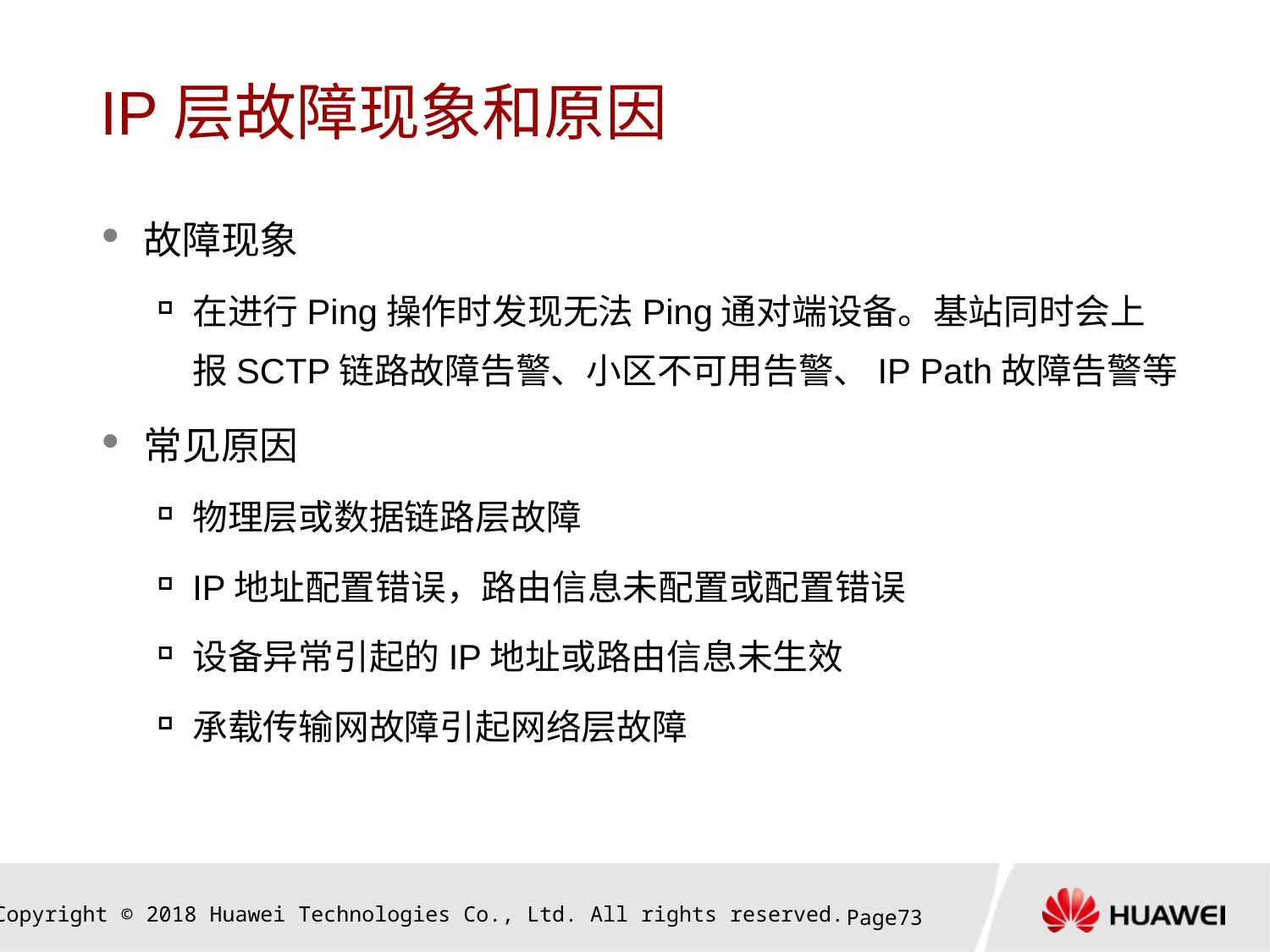

# IP层故障现象和原因
故障现象
在进行Ping操作时发现无法Ping通对端设备。基站同时会上报SCTP链路故障告警、小区不可用告警、IP Path故障告警等
常见原因
物理层或数据链路层故障
IP地址配置错误，路由信息未配置或配置错误
设备异常引起的IP地址或路由信息未生效
承载传输网故障引起网络层故障

Page73